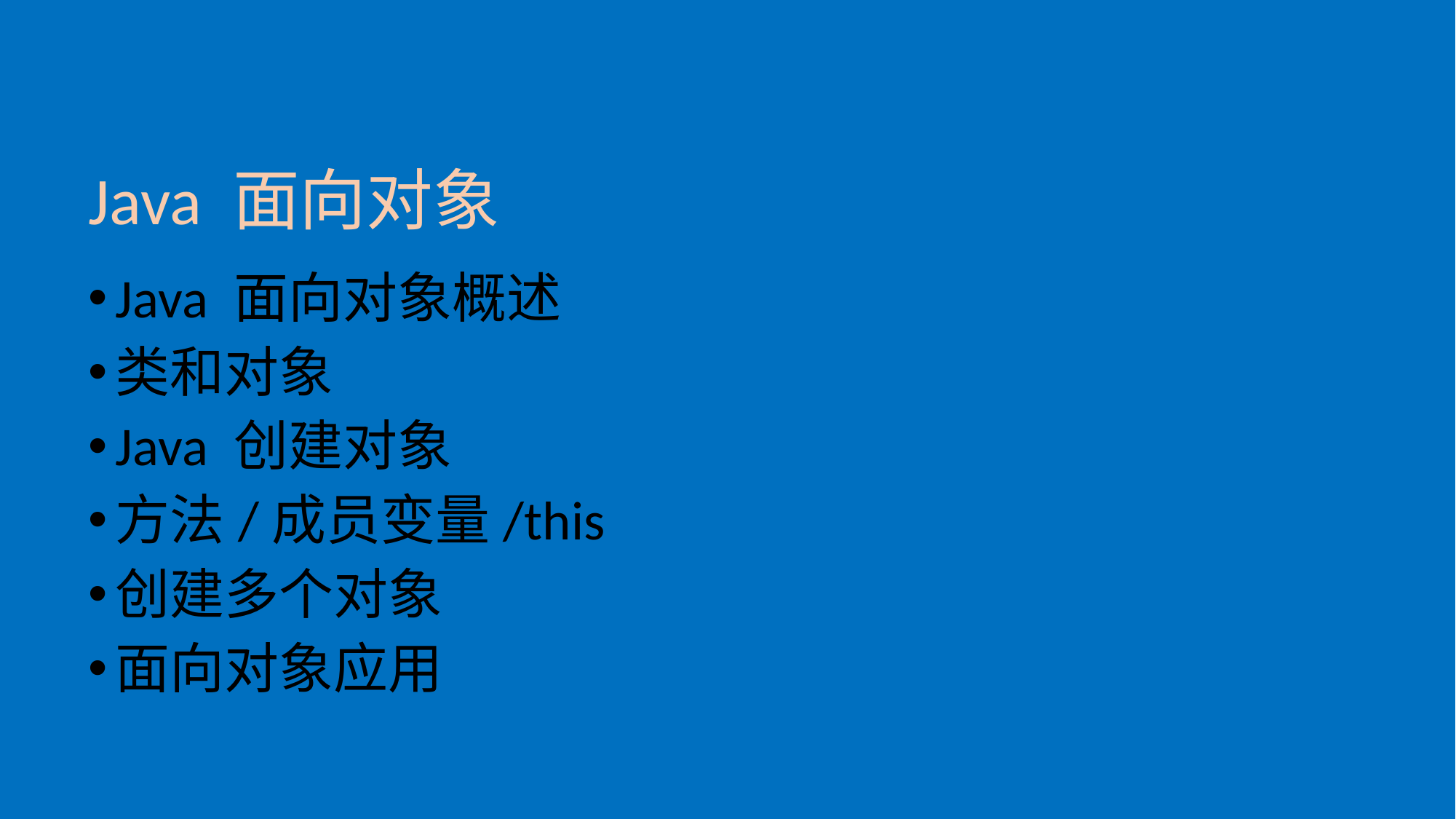

# Java 面向对象
Java 面向对象概述
类和对象
Java 创建对象
方法/成员变量/this
创建多个对象
面向对象应用